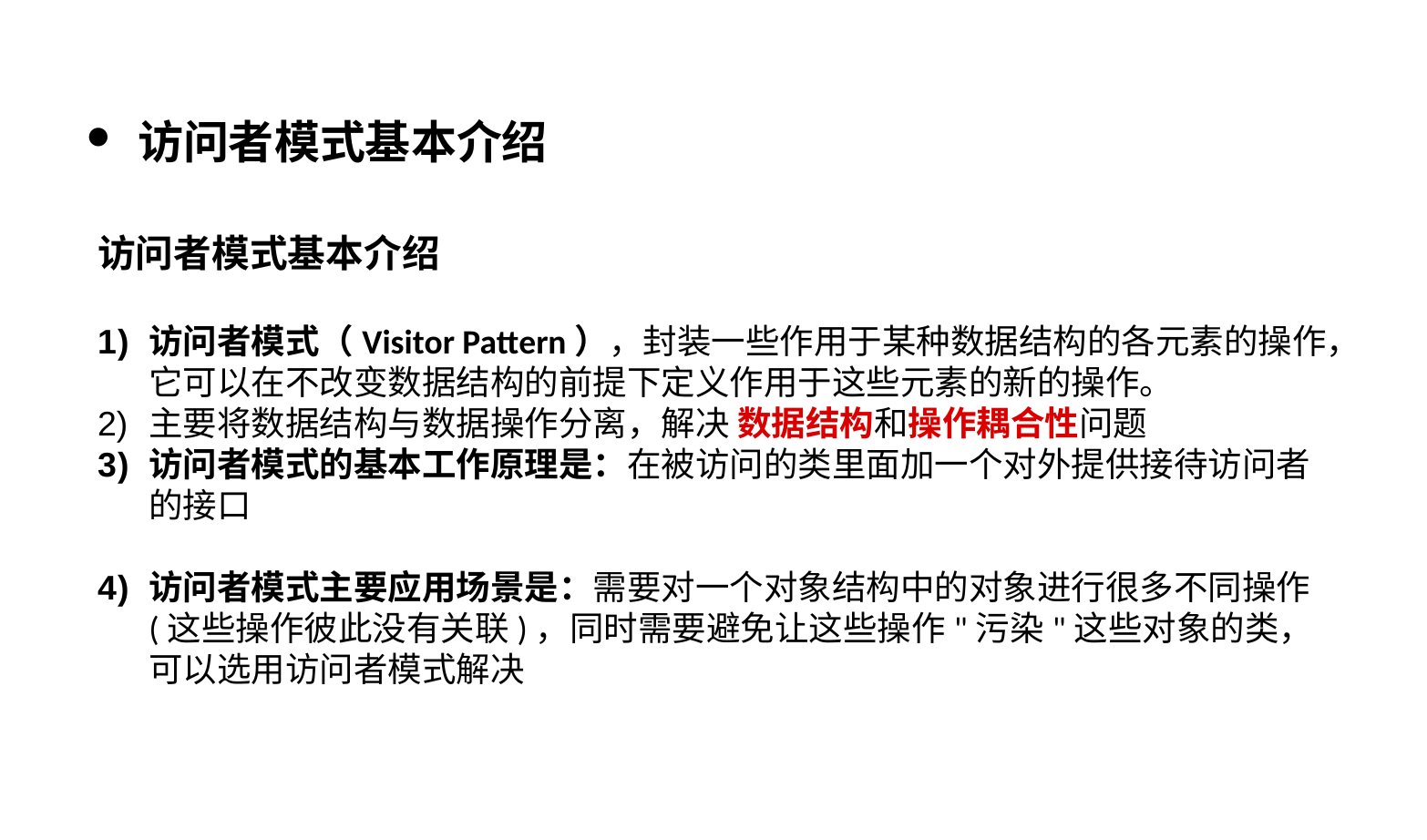

访问者模式基本介绍

访问者模式基本介绍

访问者模式（Visitor Pattern），封装一些作用于某种数据结构的各元素的操作，它可以在不改变数据结构的前提下定义作用于这些元素的新的操作。
主要将数据结构与数据操作分离，解决 数据结构和操作耦合性问题
访问者模式的基本工作原理是：在被访问的类里面加一个对外提供接待访问者的接口

访问者模式主要应用场景是：需要对一个对象结构中的对象进行很多不同操作(这些操作彼此没有关联)，同时需要避免让这些操作"污染"这些对象的类，可以选用访问者模式解决